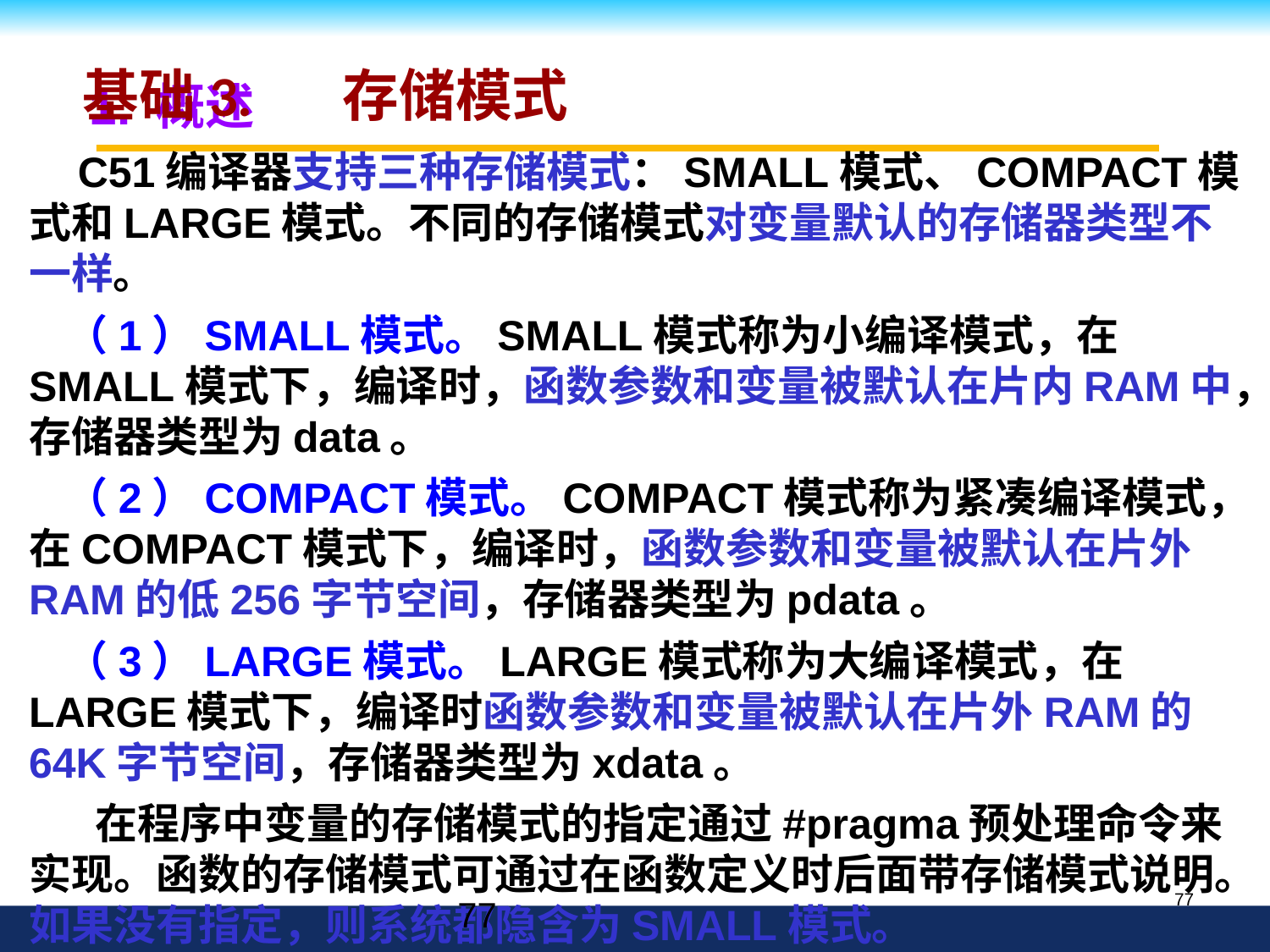

基础3.      存储模式
  1. 概述
 C51编译器支持三种存储模式：SMALL模式、COMPACT模式和LARGE模式。不同的存储模式对变量默认的存储器类型不一样。
（1）SMALL模式。SMALL模式称为小编译模式，在SMALL模式下，编译时，函数参数和变量被默认在片内RAM中，存储器类型为data。
（2）COMPACT模式。COMPACT模式称为紧凑编译模式，在COMPACT模式下，编译时，函数参数和变量被默认在片外RAM的低256字节空间，存储器类型为pdata。
（3）LARGE模式。LARGE模式称为大编译模式，在LARGE模式下，编译时函数参数和变量被默认在片外RAM的64K字节空间，存储器类型为xdata。
  在程序中变量的存储模式的指定通过#pragma预处理命令来实现。函数的存储模式可通过在函数定义时后面带存储模式说明。如果没有指定，则系统都隐含为SMALL模式。
77
77